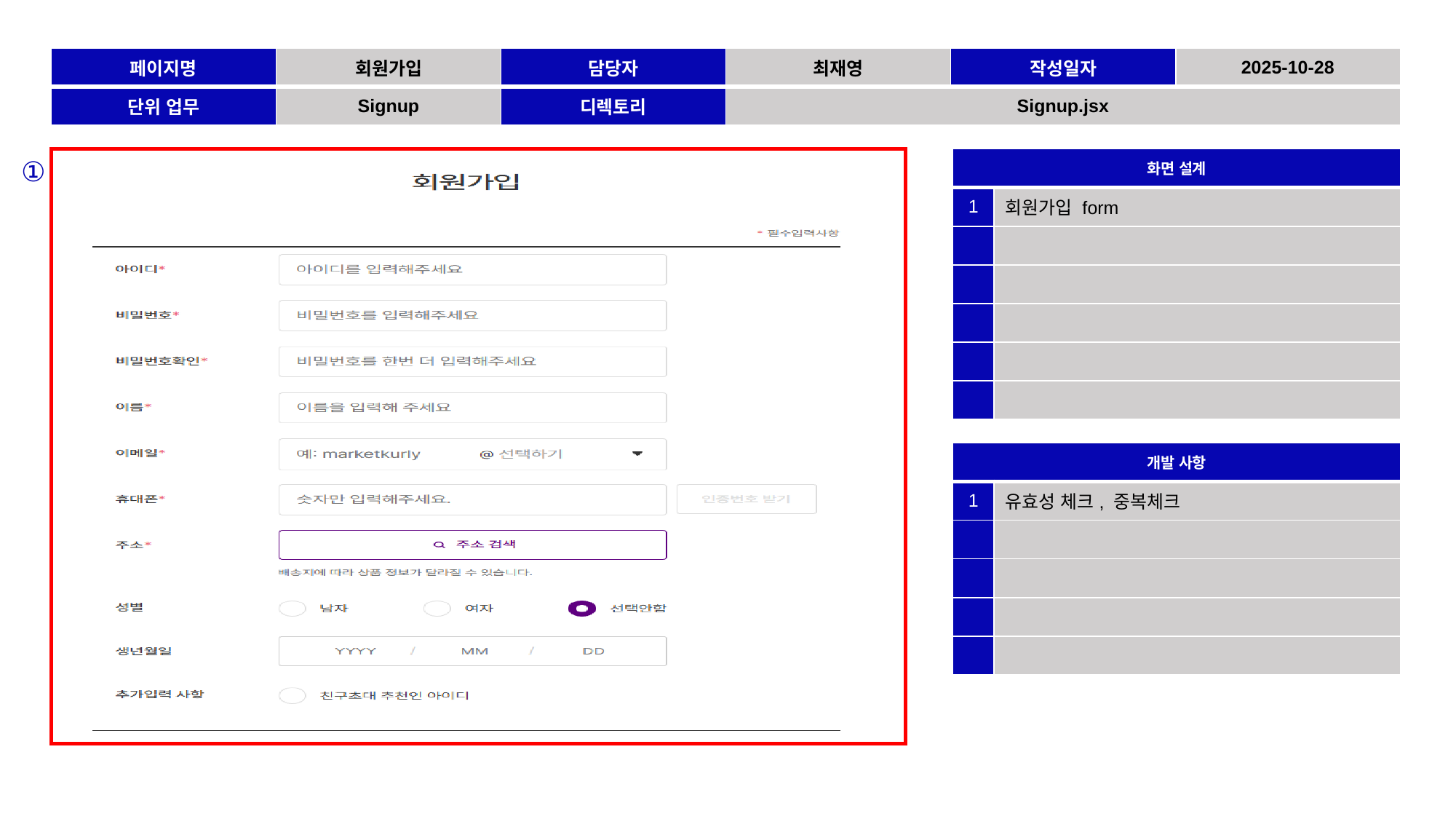

| 페이지명 | 회원가입 | 담당자 | 최재영 | 작성일자 | 2025-10-28 |
| --- | --- | --- | --- | --- | --- |
| 단위 업무 | Signup | 디렉토리 | Signup.jsx |  |  |

①
| 화면 설계 |  |
| --- | --- |
| 1 | 회원가입 form |
|  |  |
|  |  |
|  |  |
|  |  |
|  |  |

| 개발 사항 |  |
| --- | --- |
| 1 | 유효성 체크, 중복체크 |
|  |  |
|  |  |
|  |  |
|  |  |